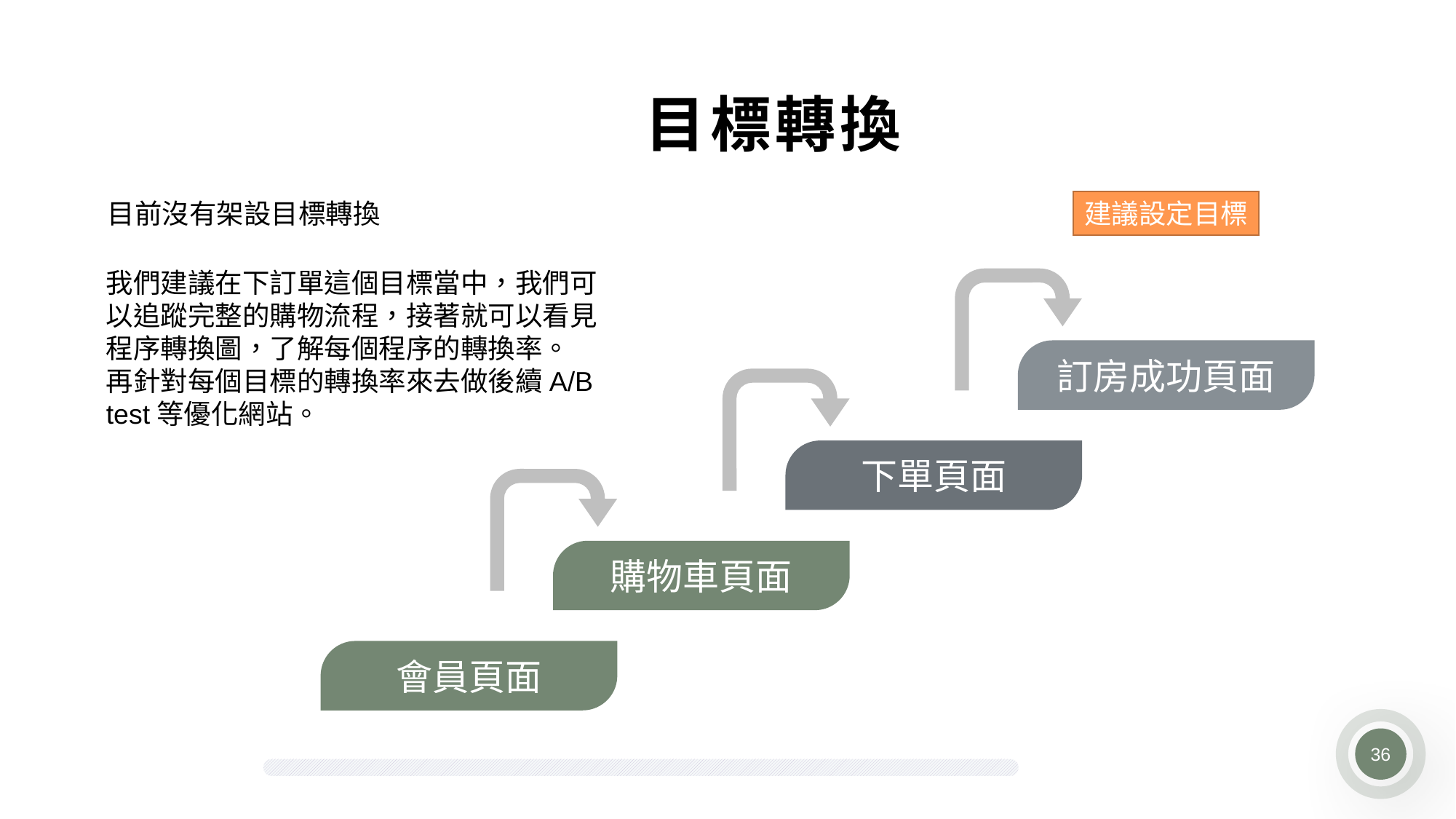

目標轉換

目前沒有架設目標轉換
建議設定目標
我們建議在下訂單這個目標當中，我們可以追蹤完整的購物流程，接著就可以看見程序轉換圖，了解每個程序的轉換率。
再針對每個目標的轉換率來去做後續A/B test等優化網站。

訂房成功頁面

下單頁面

購物車頁面
會員頁面

36